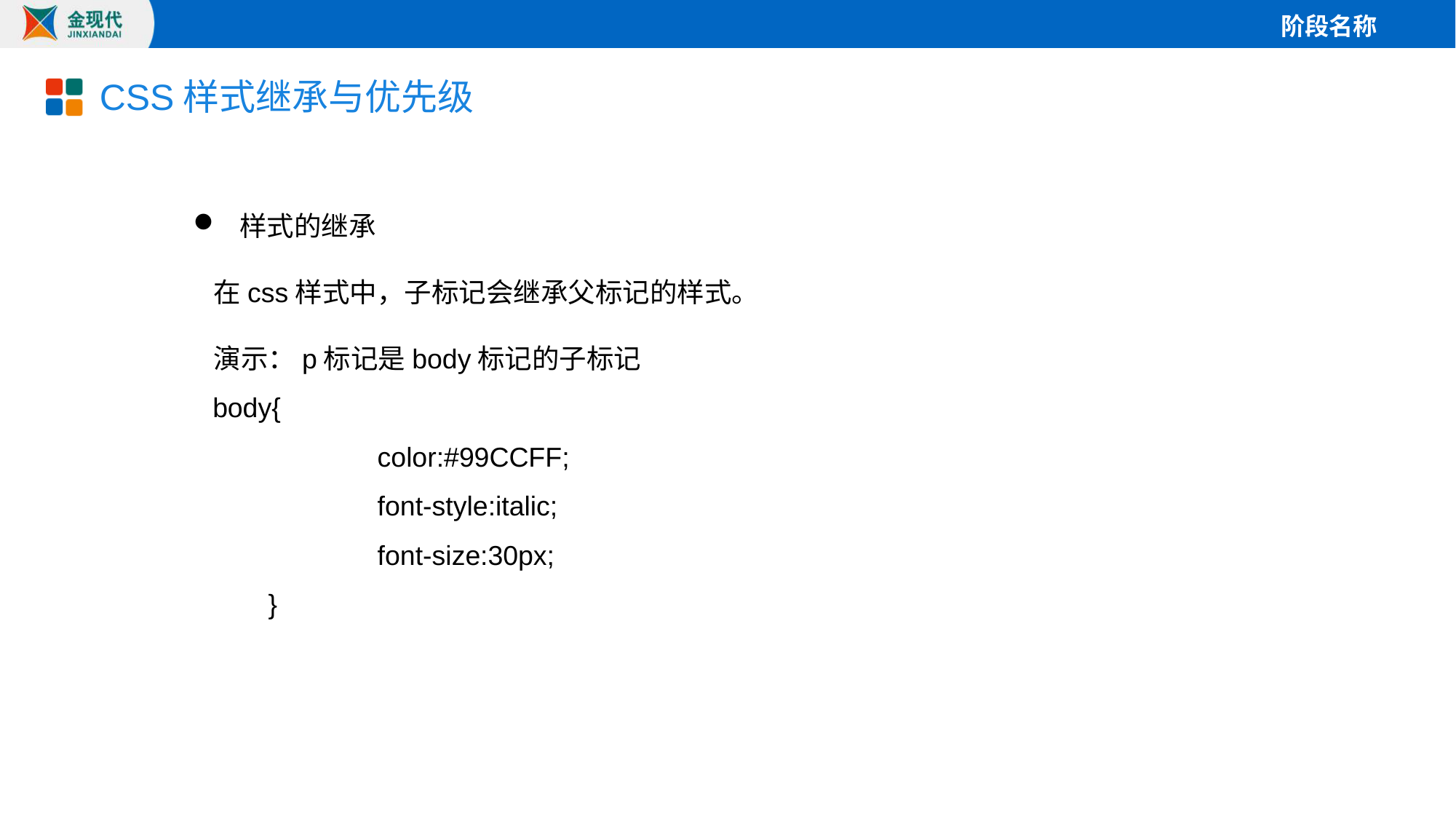

# CSS样式继承与优先级
  样式的继承
在css样式中，子标记会继承父标记的样式。
演示：p标记是body标记的子标记
       body{
		color:#99CCFF;
		font-style:italic;
		font-size:30px;
	}